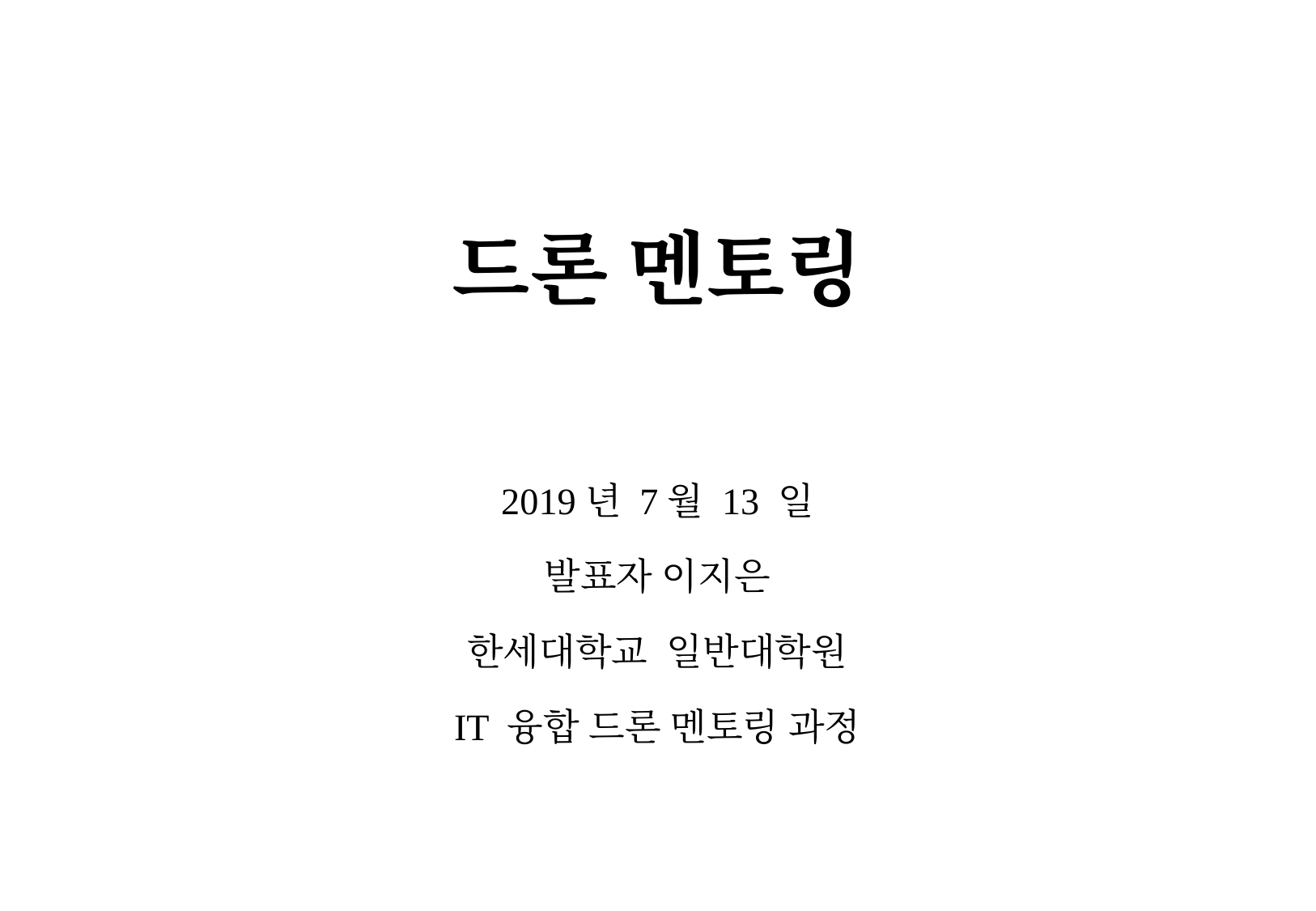

# 드론 멘토링
2019년 7월 13 일
발표자 이지은
한세대학교  일반대학원
IT 융합 드론 멘토링 과정